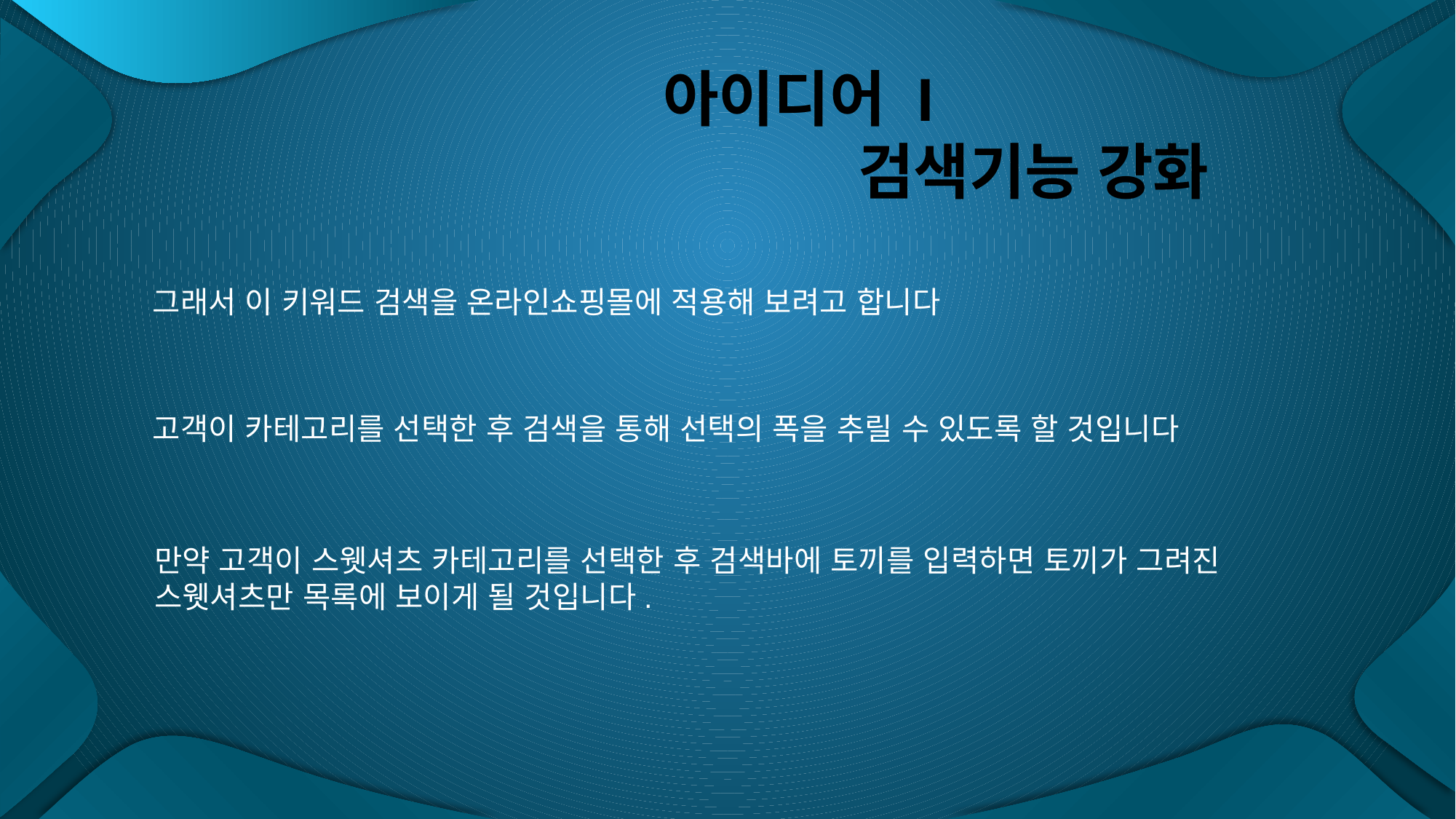

# 아이디어 I 검색기능 강화
그래서 이 키워드 검색을 온라인쇼핑몰에 적용해 보려고 합니다
고객이 카테고리를 선택한 후 검색을 통해 선택의 폭을 추릴 수 있도록 할 것입니다
만약 고객이 스웻셔츠 카테고리를 선택한 후 검색바에 토끼를 입력하면 토끼가 그려진 스웻셔츠만 목록에 보이게 될 것입니다.